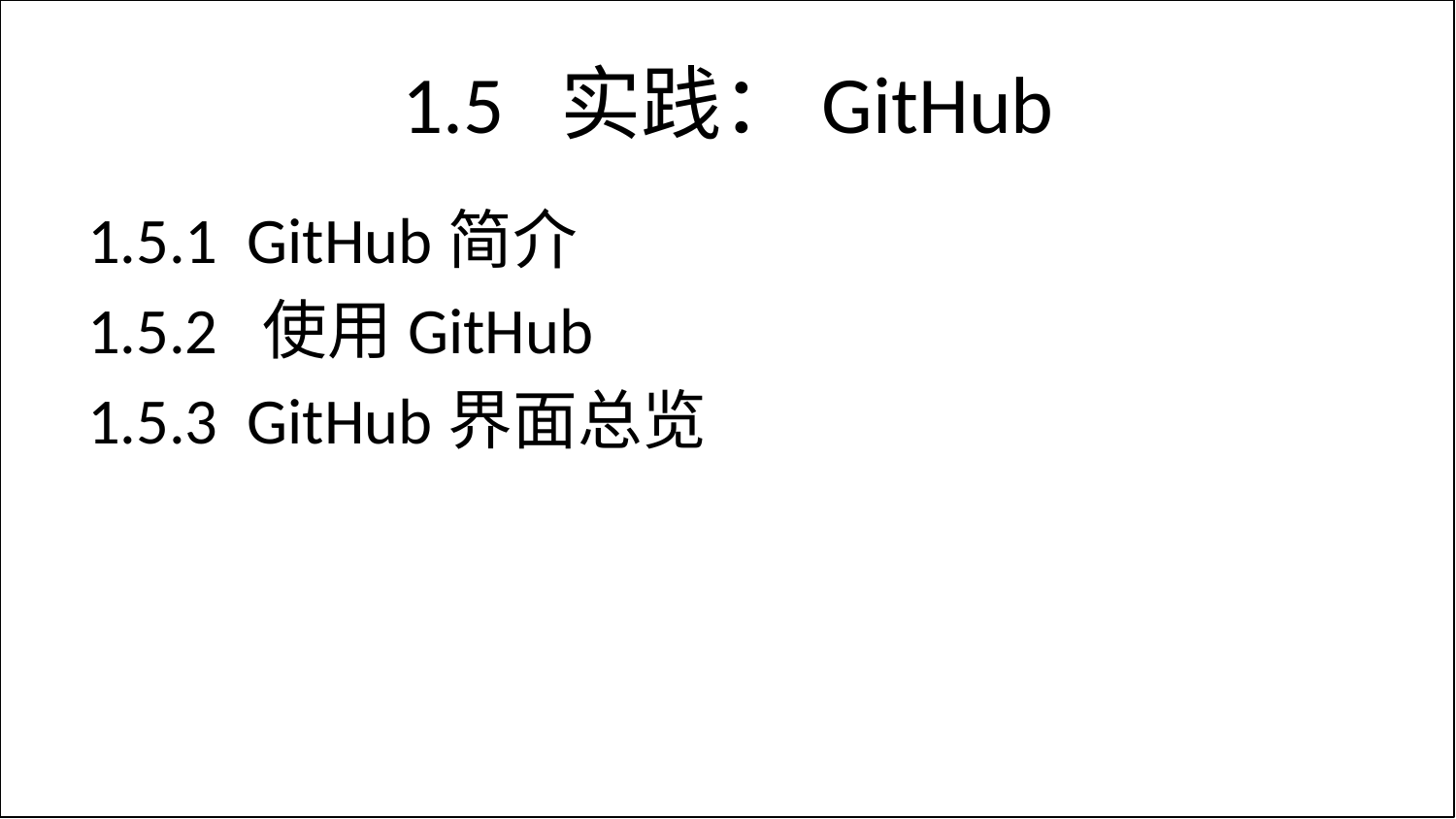

# 1.5  实践：GitHub
1.5.1  GitHub简介
1.5.2  使用GitHub
1.5.3  GitHub界面总览